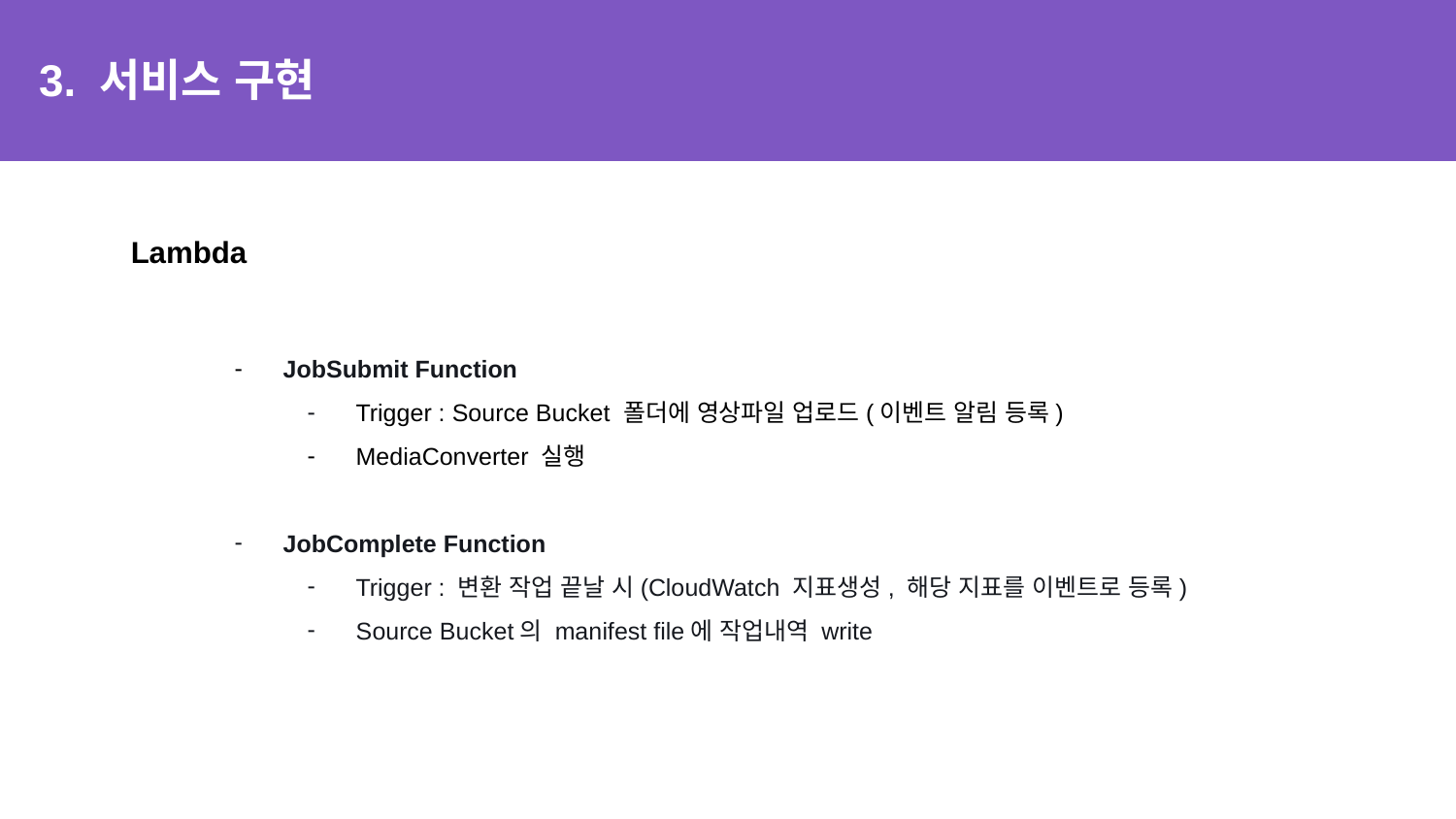

# 3. 서비스 구현
Lambda
JobSubmit Function
Trigger : Source Bucket 폴더에 영상파일 업로드(이벤트 알림 등록)
MediaConverter 실행

JobComplete Function
Trigger : 변환 작업 끝날 시(CloudWatch 지표생성, 해당 지표를 이벤트로 등록)
Source Bucket의 manifest file에 작업내역 write